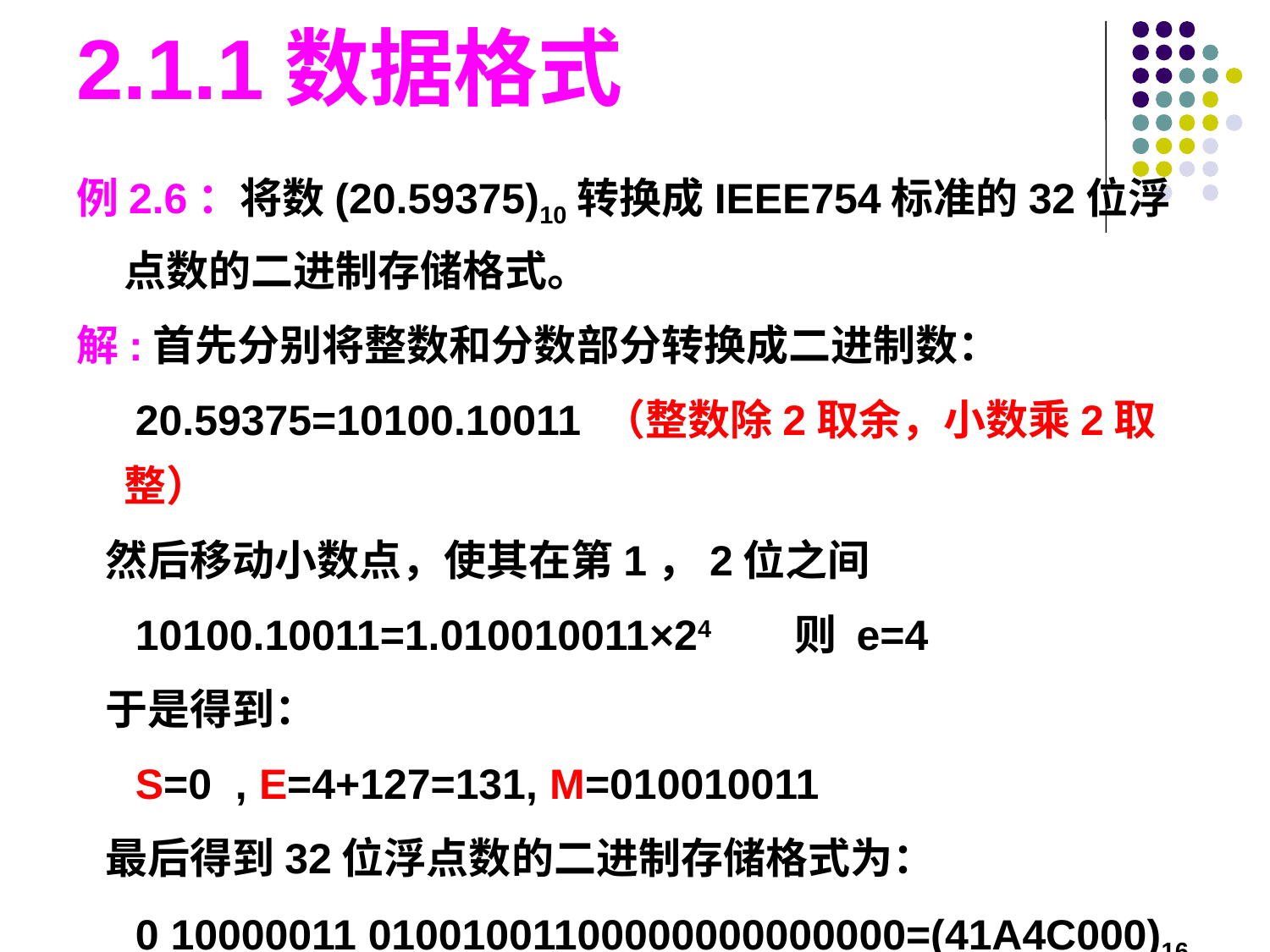

2.1.1数据格式
例2.6：将数(20.59375)10转换成IEEE754标准的32位浮点数的二进制存储格式。
解:首先分别将整数和分数部分转换成二进制数：
     20.59375=10100.10011 （整数除2取余，小数乘2取整）
  然后移动小数点，使其在第1，2位之间
     10100.10011=1.010010011×24       则 e=4
  于是得到：
     S=00, E=4+127=131, M=010010011
  最后得到32位浮点数的二进制存储格式为：
     0 10000011 01001001100000000000000=(41A4C000)16
#
26